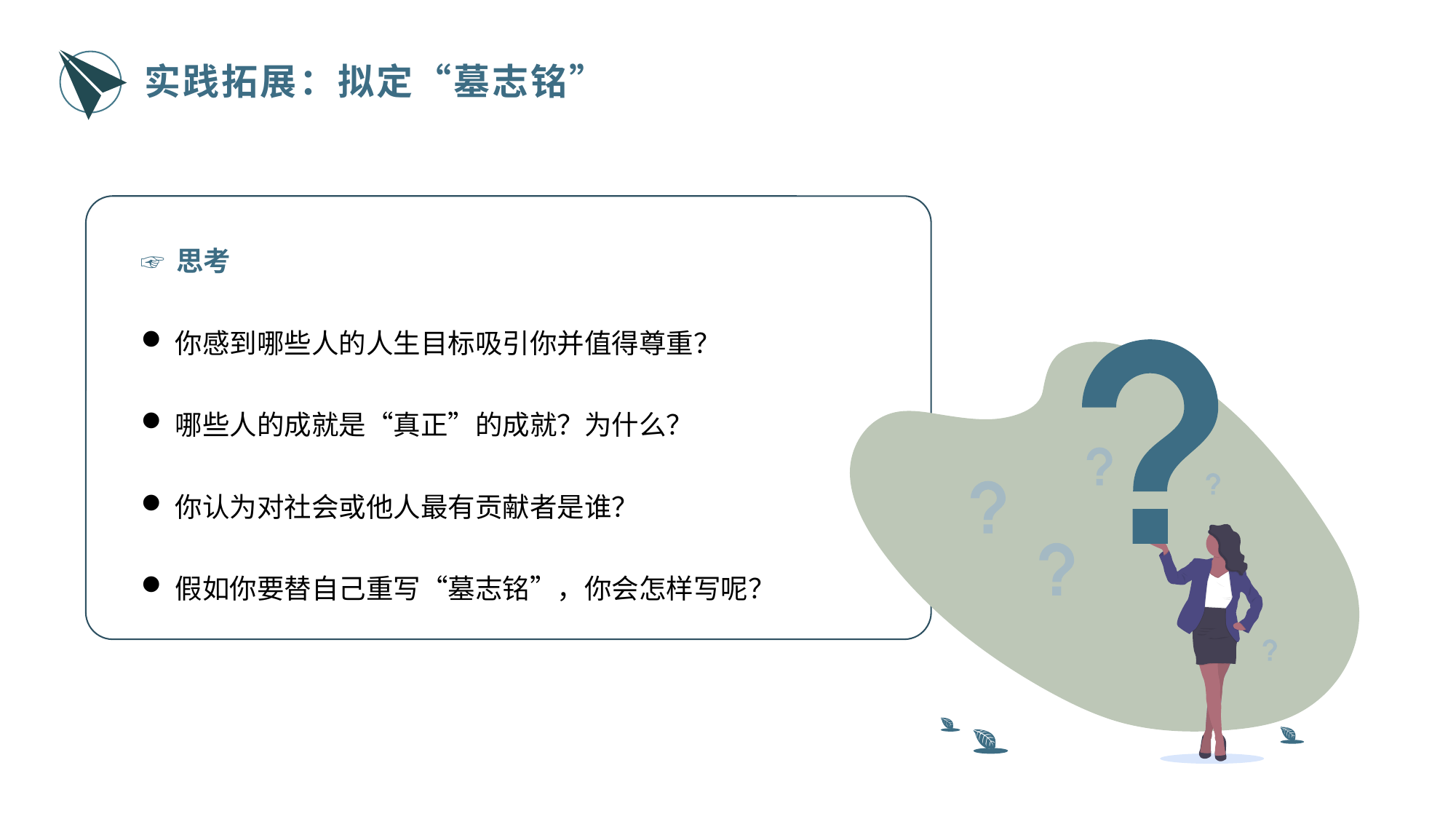

实践拓展：拟定“墓志铭”
☞ 思考
你感到哪些人的人生目标吸引你并值得尊重？
哪些人的成就是“真正”的成就？为什么？
你认为对社会或他人最有贡献者是谁？
假如你要替自己重写“墓志铭”，你会怎样写呢？